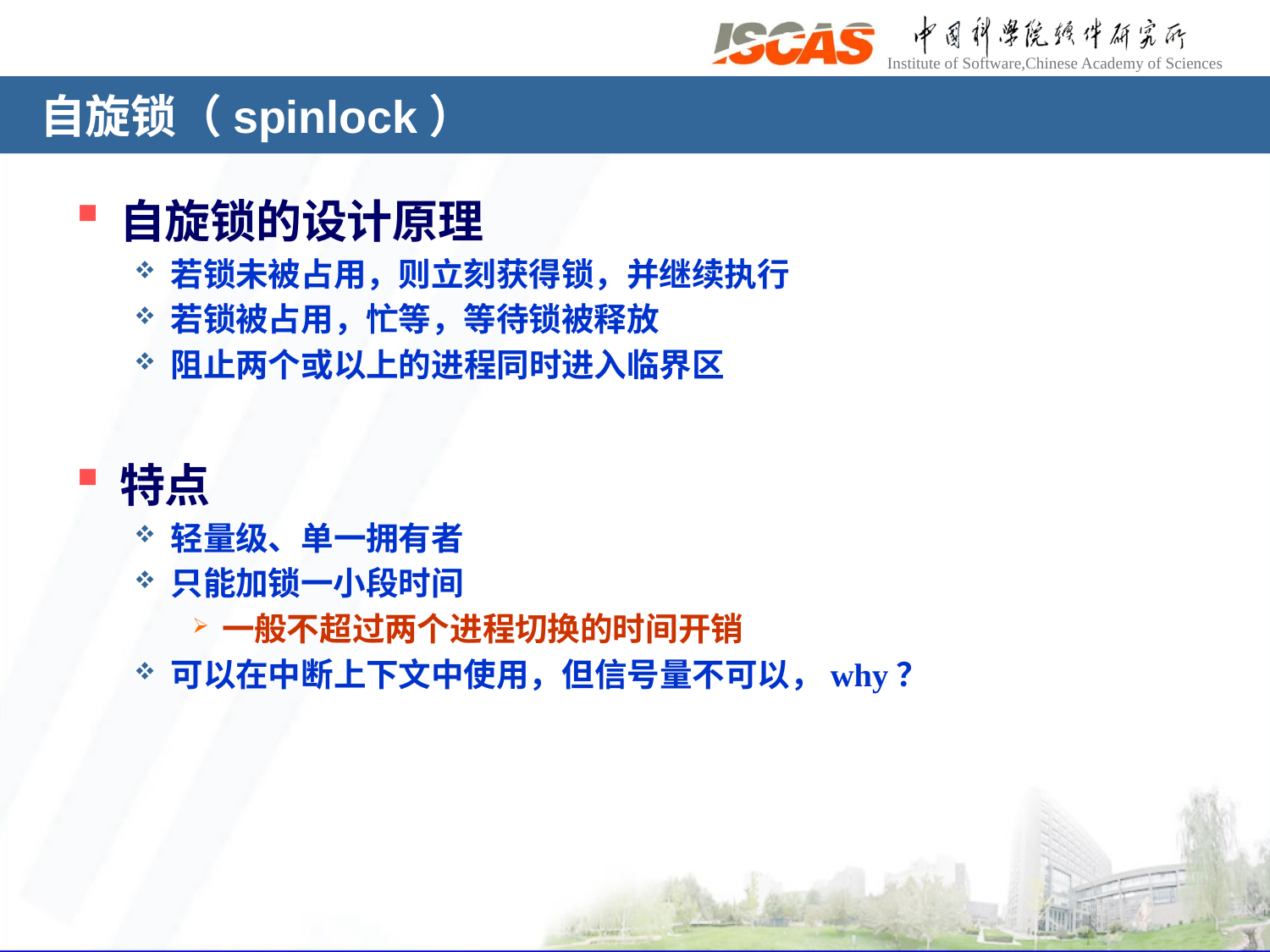

# 自旋锁（spinlock）
自旋锁的设计原理
若锁未被占用，则立刻获得锁，并继续执行
若锁被占用，忙等，等待锁被释放
阻止两个或以上的进程同时进入临界区

特点
轻量级、单一拥有者
只能加锁一小段时间
一般不超过两个进程切换的时间开销
可以在中断上下文中使用，但信号量不可以，why？